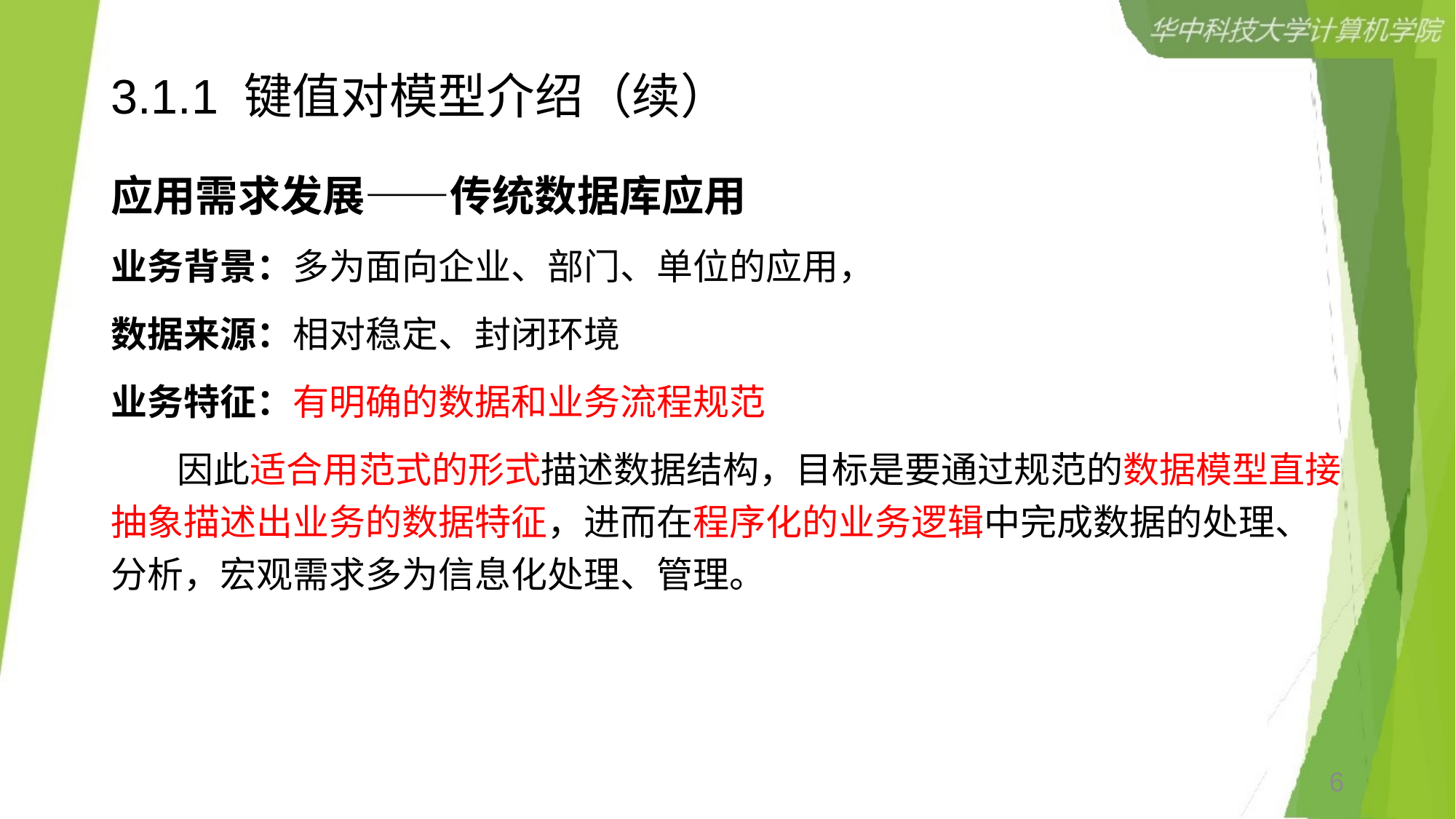

# 3.1.1 键值对模型介绍（续）
应用需求发展——传统数据库应用
业务背景：多为面向企业、部门、单位的应用，
数据来源：相对稳定、封闭环境
业务特征：有明确的数据和业务流程规范
       因此适合用范式的形式描述数据结构，目标是要通过规范的数据模型直接抽象描述出业务的数据特征，进而在程序化的业务逻辑中完成数据的处理、分析，宏观需求多为信息化处理、管理。
6